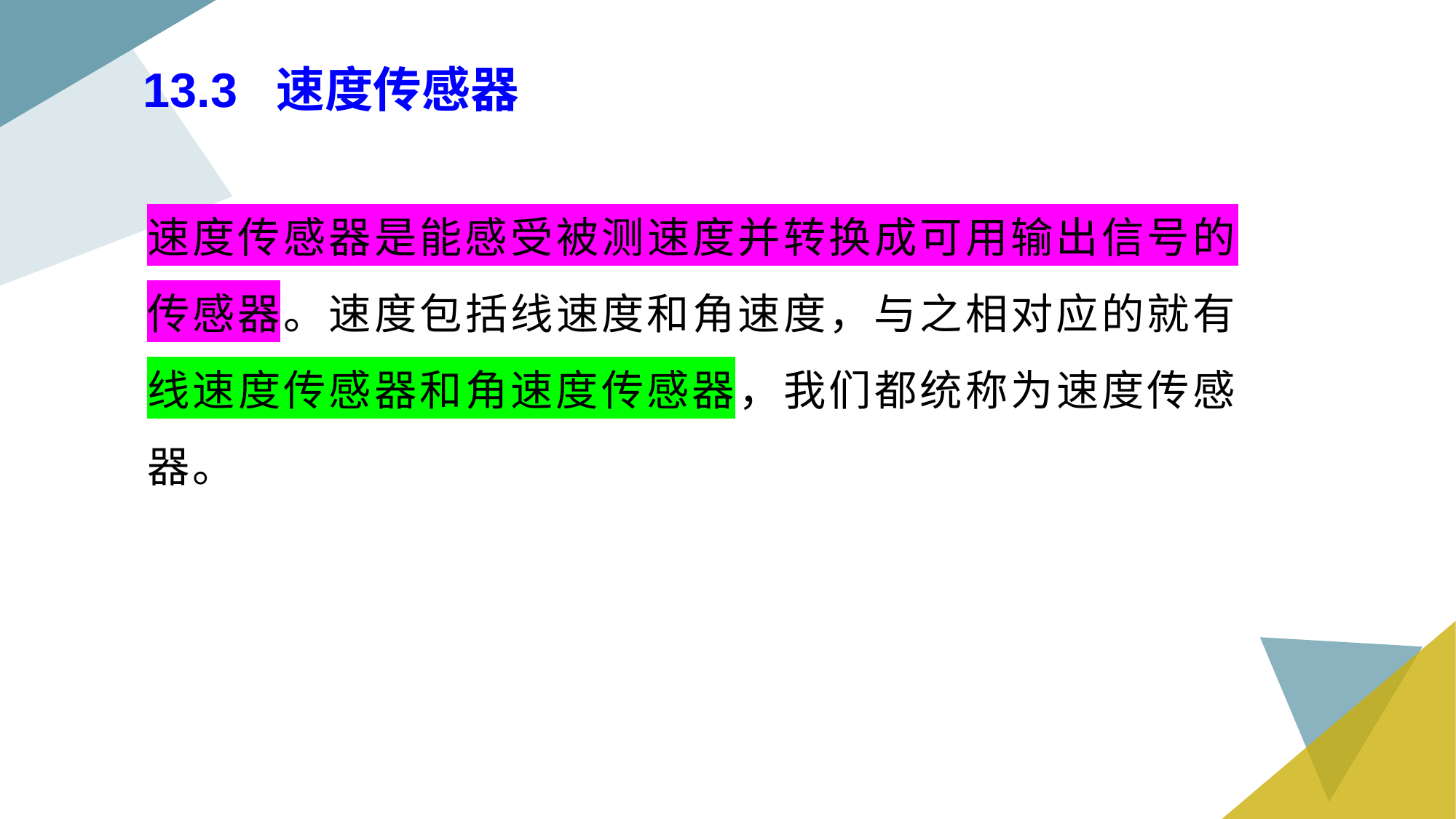

13.3  速度传感器
# 速度传感器是能感受被测速度并转换成可用输出信号的传感器。速度包括线速度和角速度，与之相对应的就有线速度传感器和角速度传感器，我们都统称为速度传感器。